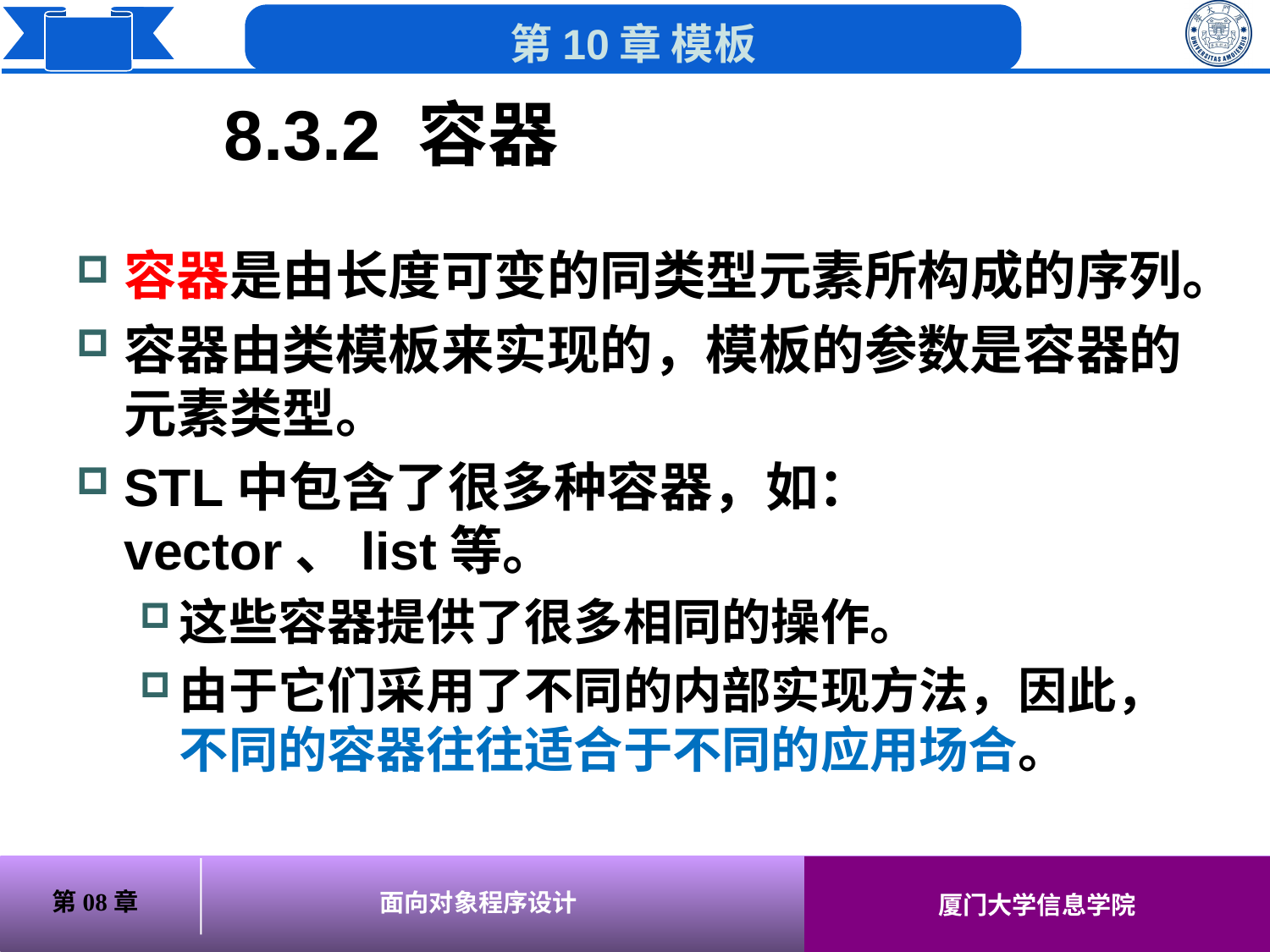

# 8.3.2 容器
容器是由长度可变的同类型元素所构成的序列。
容器由类模板来实现的，模板的参数是容器的元素类型。
STL中包含了很多种容器，如：vector、list等。
这些容器提供了很多相同的操作。
由于它们采用了不同的内部实现方法，因此，不同的容器往往适合于不同的应用场合。
35